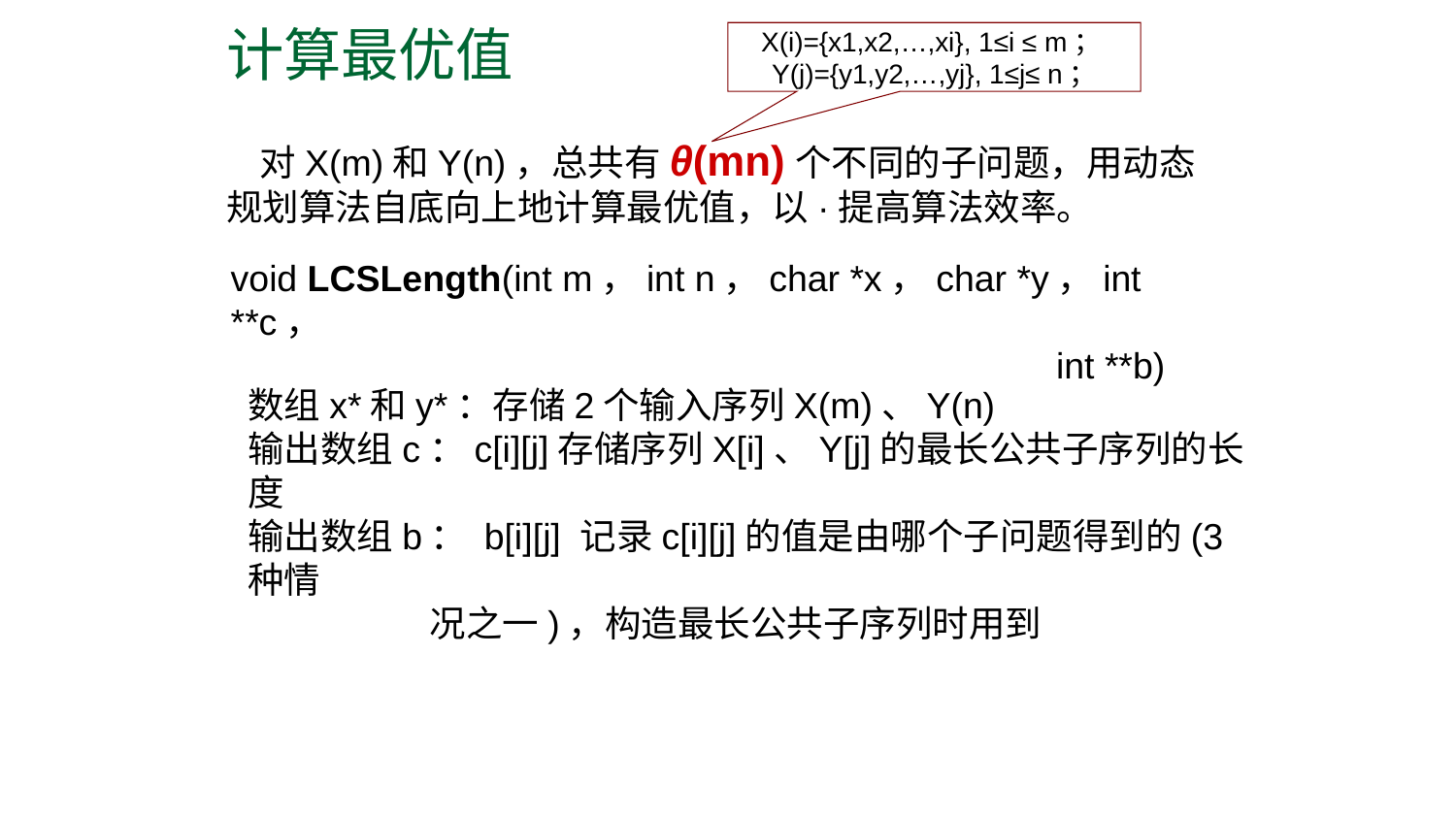

计算最优值
X(i)={x1,x2,…,xi}, 1≤i ≤ m；Y(j)={y1,y2,…,yj}, 1≤j≤ n；

   对X(m)和Y(n)，总共有θ(mn)个不同的子问题，用动态规划算法自底向上地计算最优值，以·提高算法效率。
void LCSLength(int m，int n，char *x，char *y，int **c，
                                                                                 int **b)

数组x*和y*：存储2个输入序列X(m)、Y(n)
输出数组c：c[i][j]存储序列X[i]、Y[j]的最长公共子序列的长度
输出数组b： b[i][j] 记录c[i][j]的值是由哪个子问题得到的(3种情
                     况之一)，构造最长公共子序列时用到